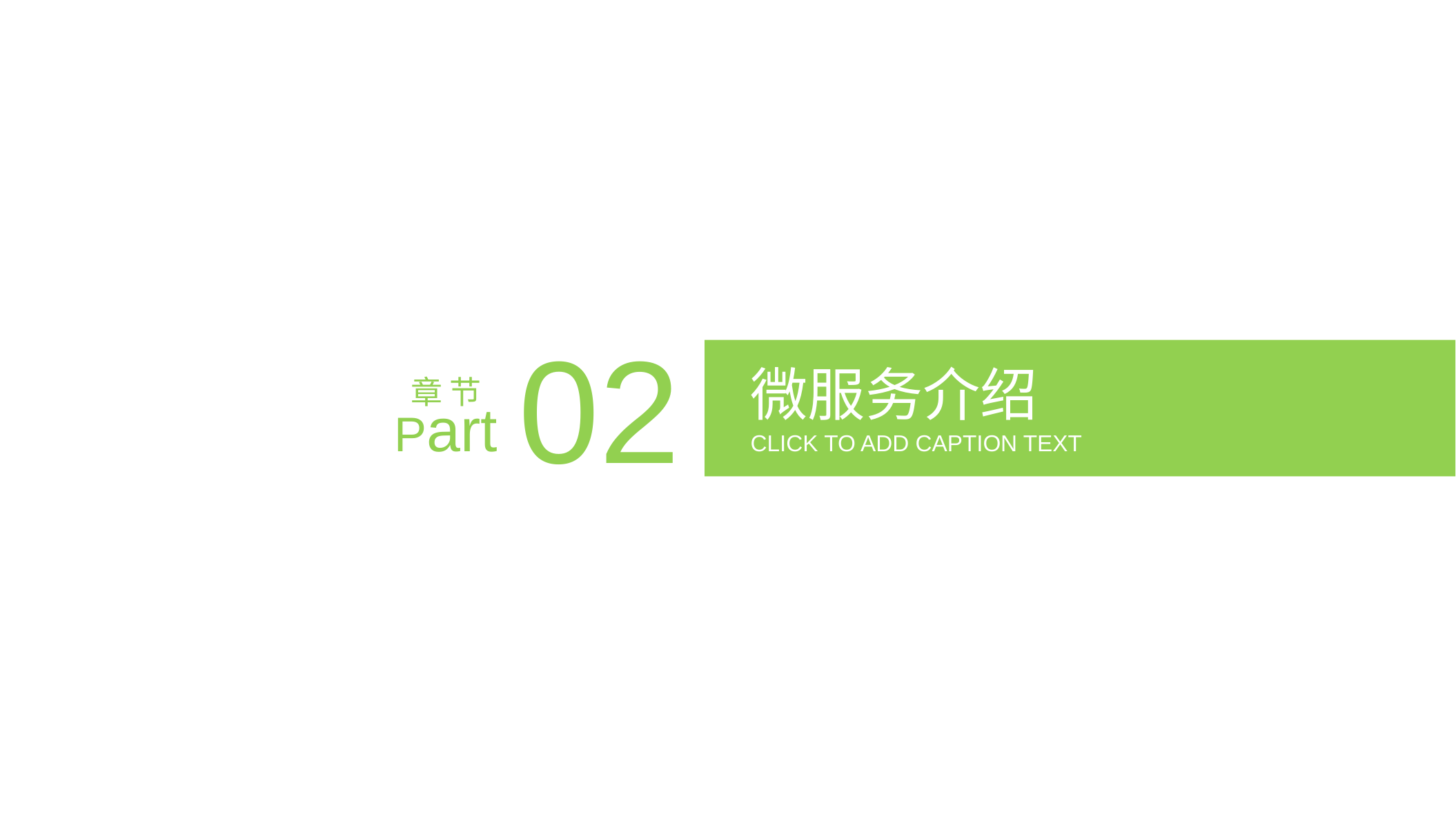

02

微服务介绍
章 节
Part
CLICK TO ADD CAPTION TEXT